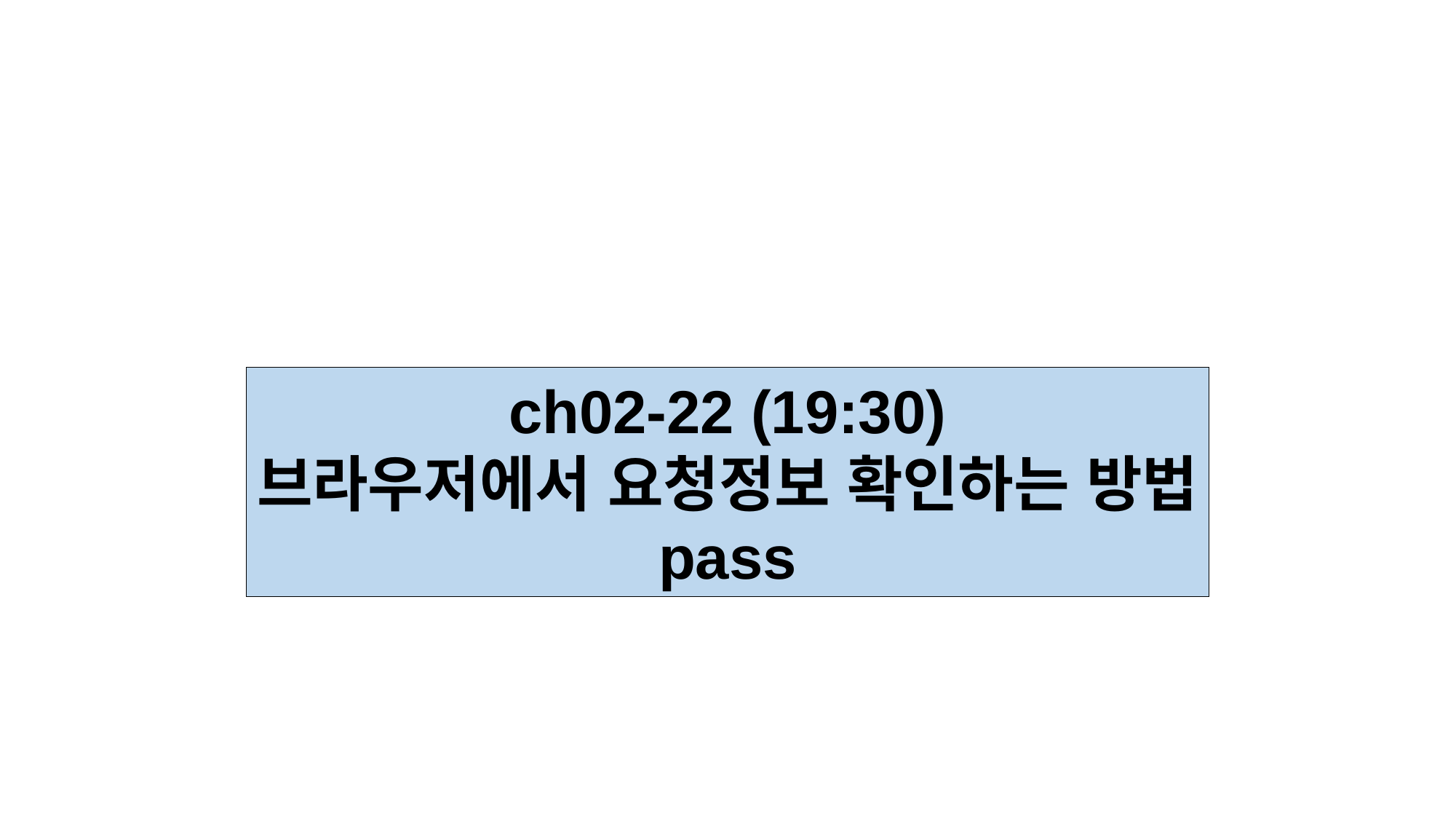

ch02-22 (19:30)
브라우저에서 요청정보 확인하는 방법
pass